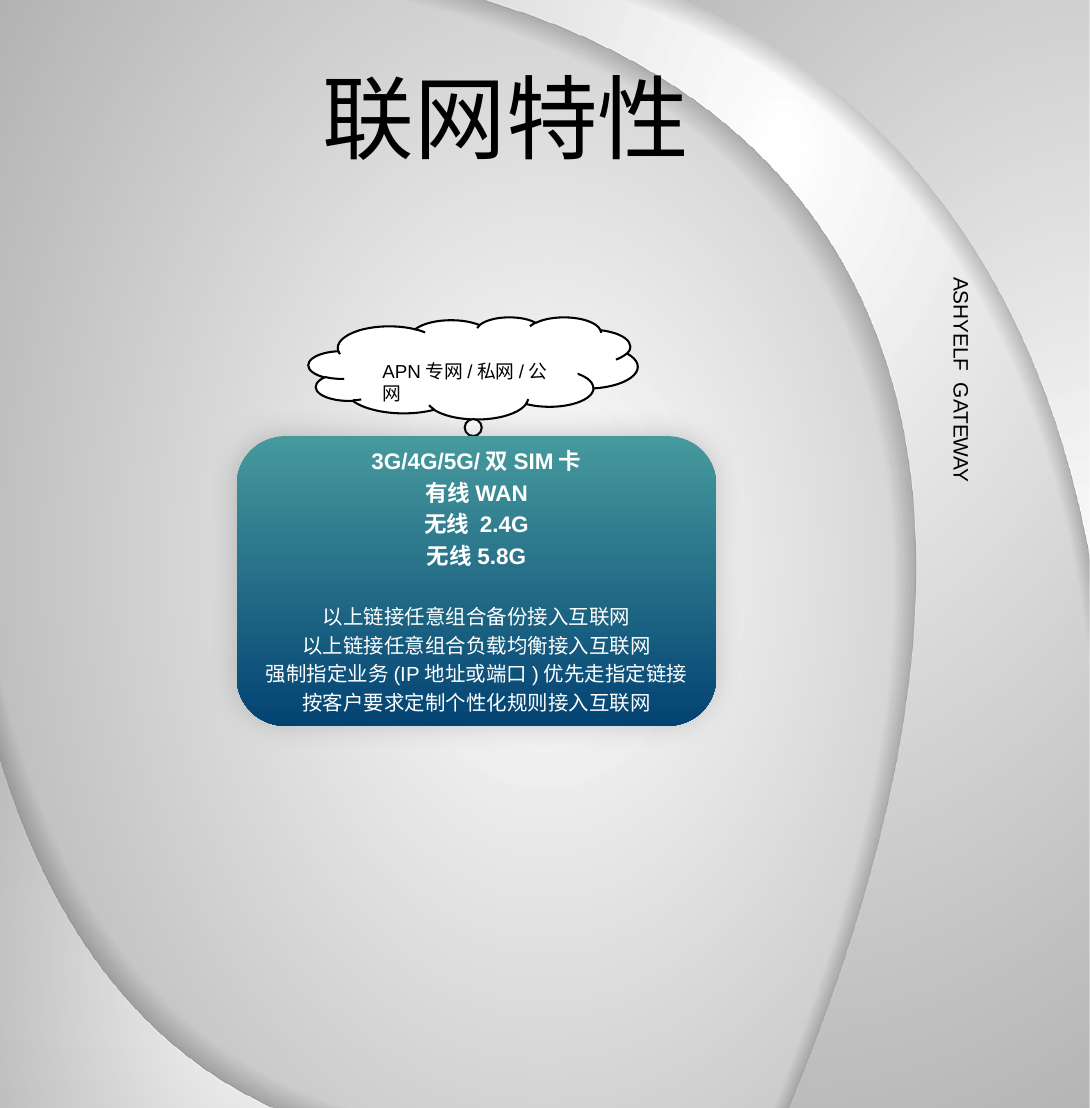

# 联网特性

APN专网/私网/公网
ASHYELF  GATEWAY
3G/4G/5G/双SIM卡
有线WAN
无线 2.4G
无线5.8G

以上链接任意组合备份接入互联网
以上链接任意组合负载均衡接入互联网
强制指定业务(IP地址或端口)优先走指定链接
按客户要求定制个性化规则接入互联网